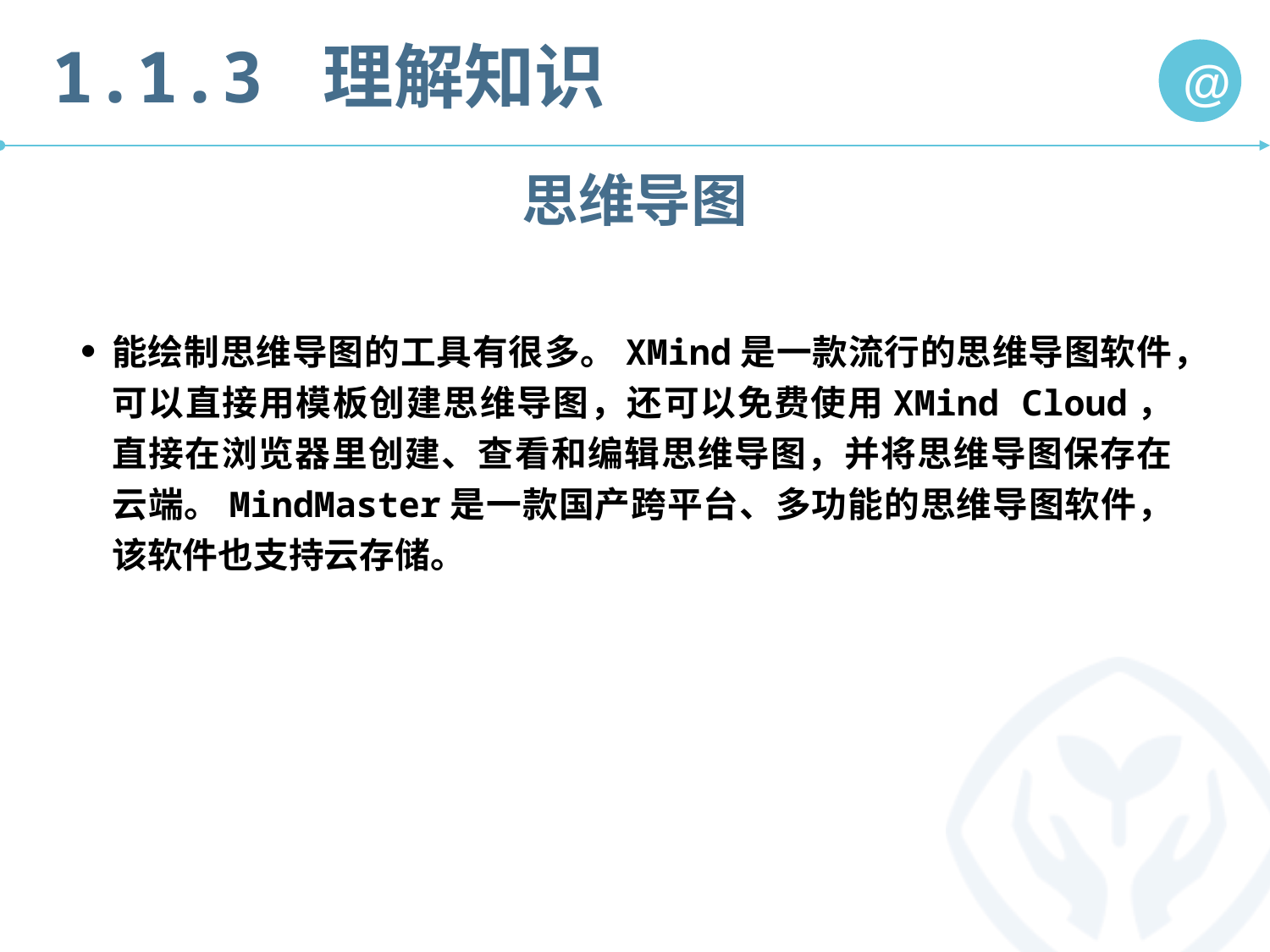

思维导图
能绘制思维导图的工具有很多。XMind是一款流行的思维导图软件，可以直接用模板创建思维导图，还可以免费使用XMind Cloud，直接在浏览器里创建、查看和编辑思维导图，并将思维导图保存在云端。MindMaster是一款国产跨平台、多功能的思维导图软件，该软件也支持云存储。